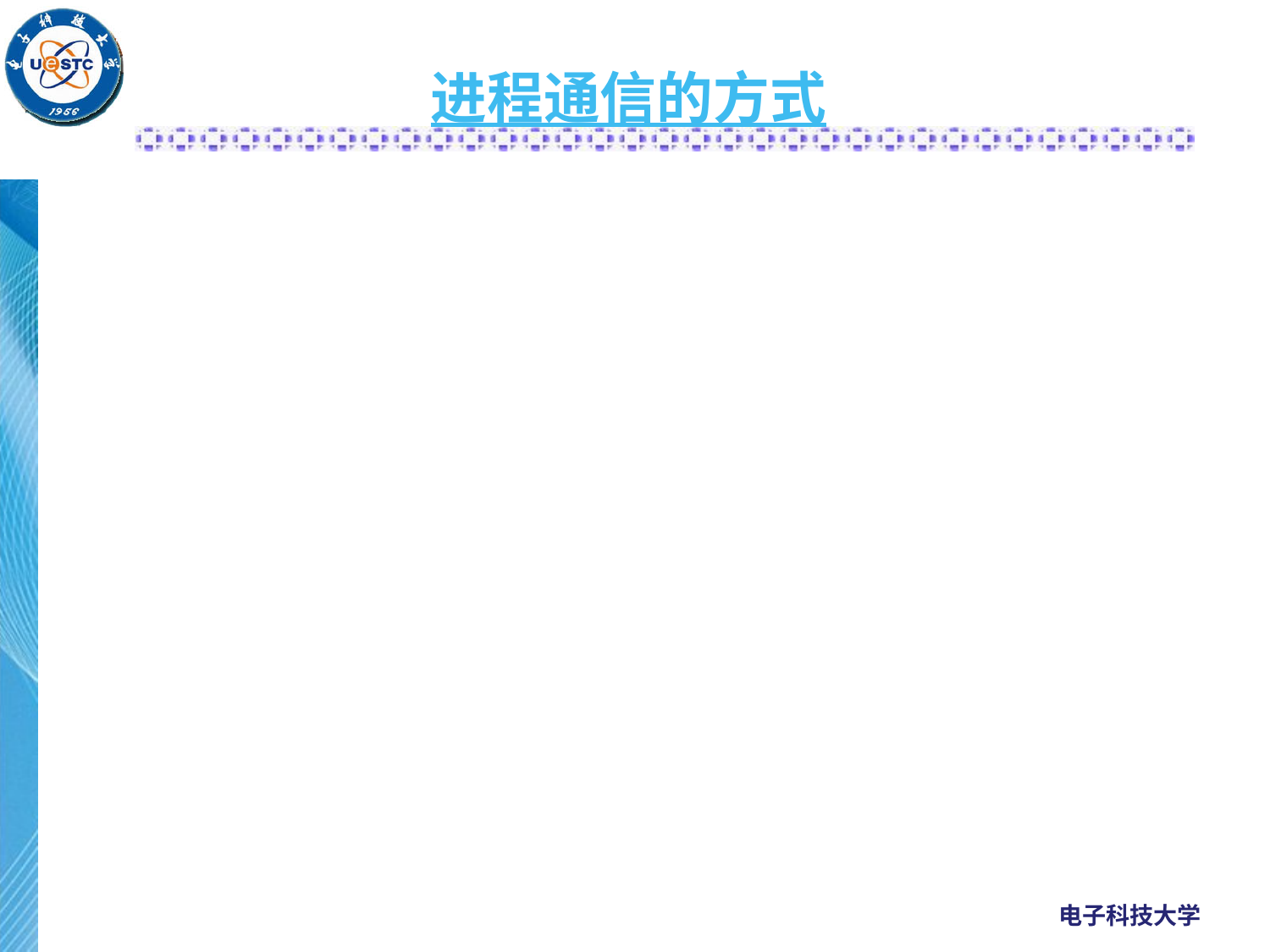

# 进程通信的方式

低级通信：进程之间的互斥和同步，由于其所交换的信息量少而被归结为低级通信。

高级通信：是指用户可直接利用操作系统所提供的一组通信命令高效地传送大量数据的一种通信方式。